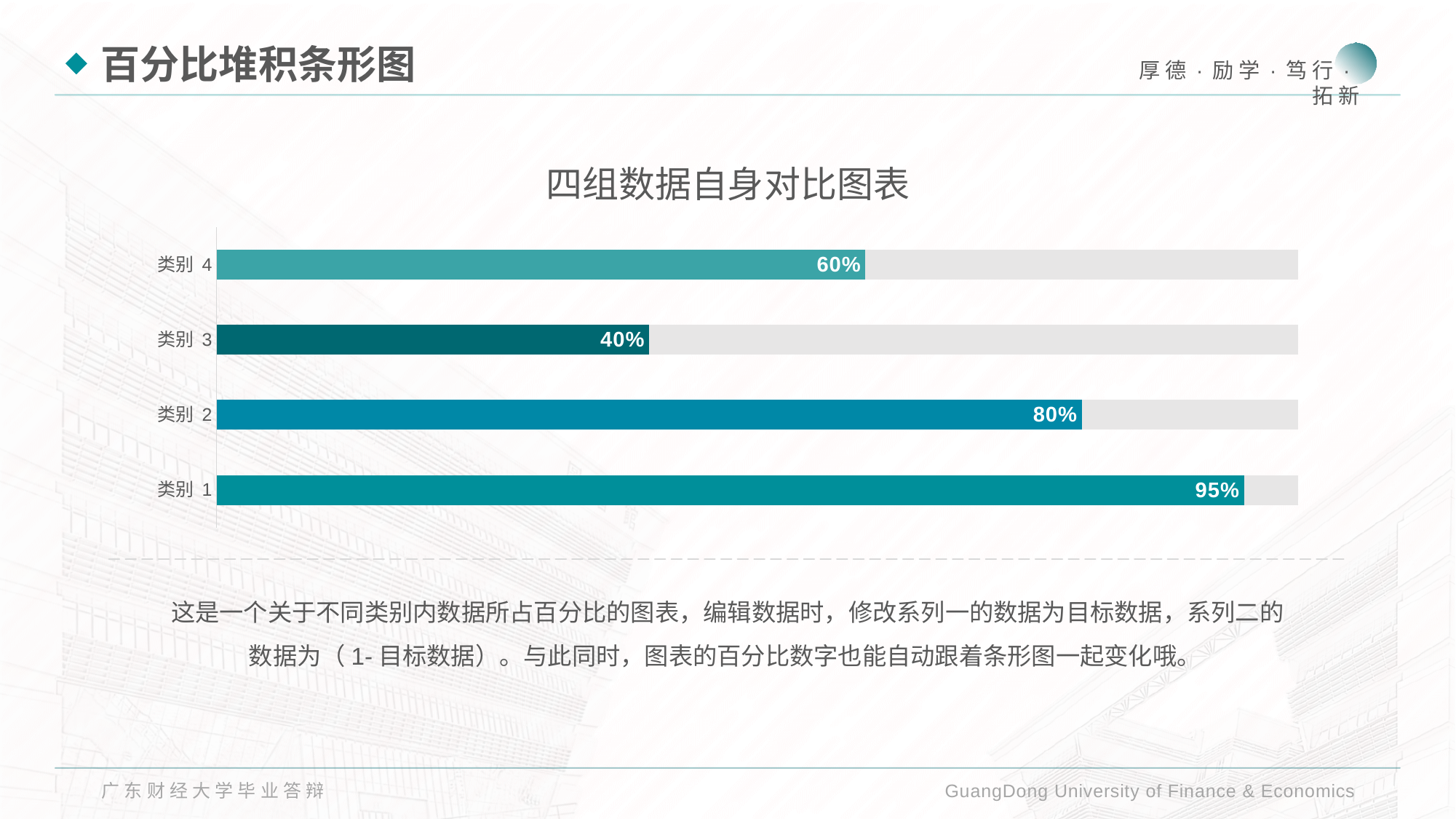

百分比堆积条形图

### Chart: 四组数据自身对比图表

| Category | 系列 1 | 系列 2 |
|---|---|---|
| 类别 1 | 0.95 | 0.05 |
| 类别 2 | 0.8 | 0.2 |
| 类别 3 | 0.4 | 0.6 |
| 类别 4 | 0.6 | 0.4 |
这是一个关于不同类别内数据所占百分比的图表，编辑数据时，修改系列一的数据为目标数据，系列二的数据为（1-目标数据）。与此同时，图表的百分比数字也能自动跟着条形图一起变化哦。